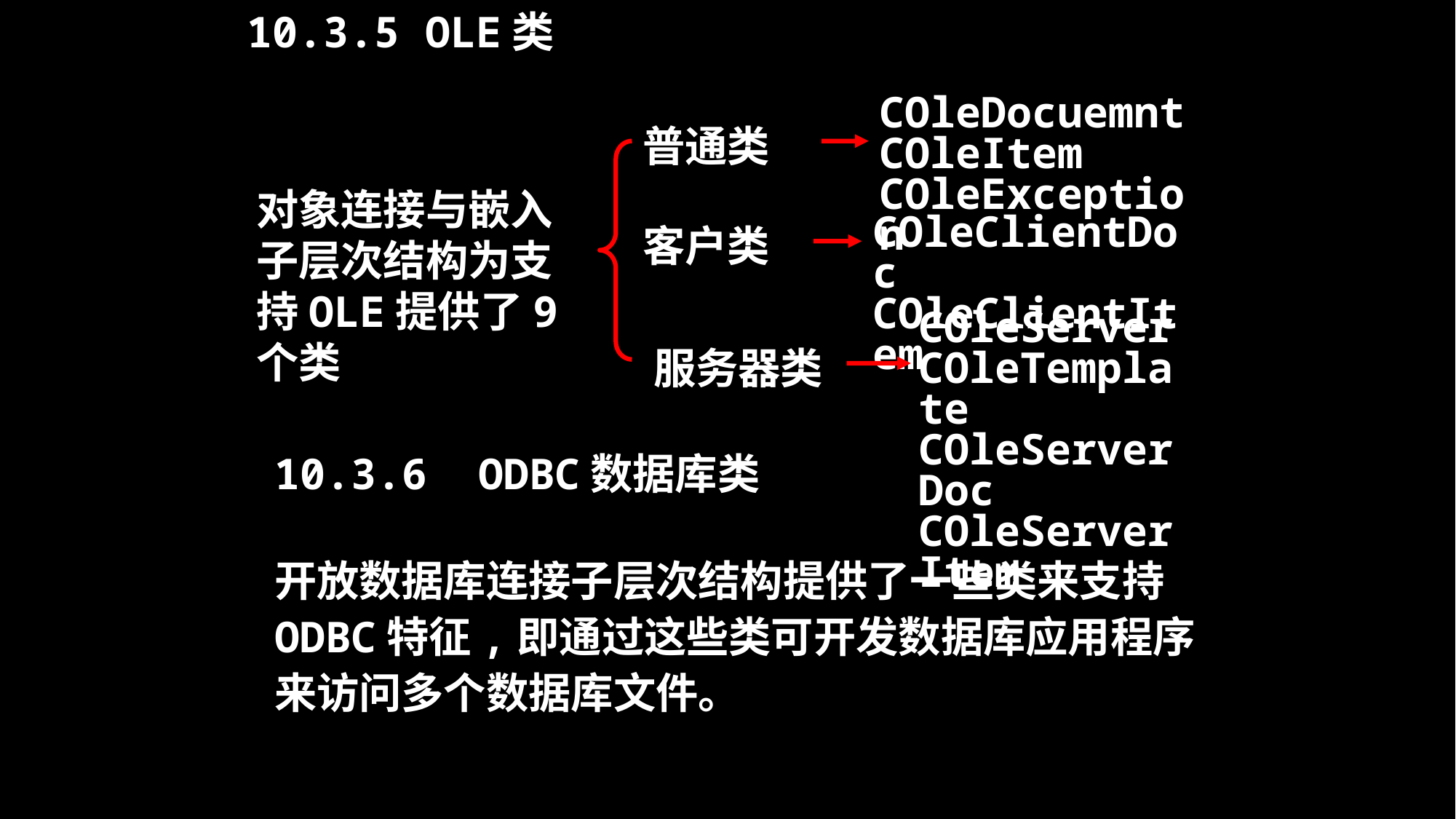

10.3.5 OLE类
COleDocuemnt
COleItem
COleException
普通类

对象连接与嵌入子层次结构为支持OLE提供了9个类
COleClientDoc
COleClientItem
客户类

COleServer
COleTemplate
COleServerDoc
COleServerItem
服务器类

10.3.6  ODBC数据库类
开放数据库连接子层次结构提供了一些类来支持ODBC特征,即通过这些类可开发数据库应用程序来访问多个数据库文件。

47